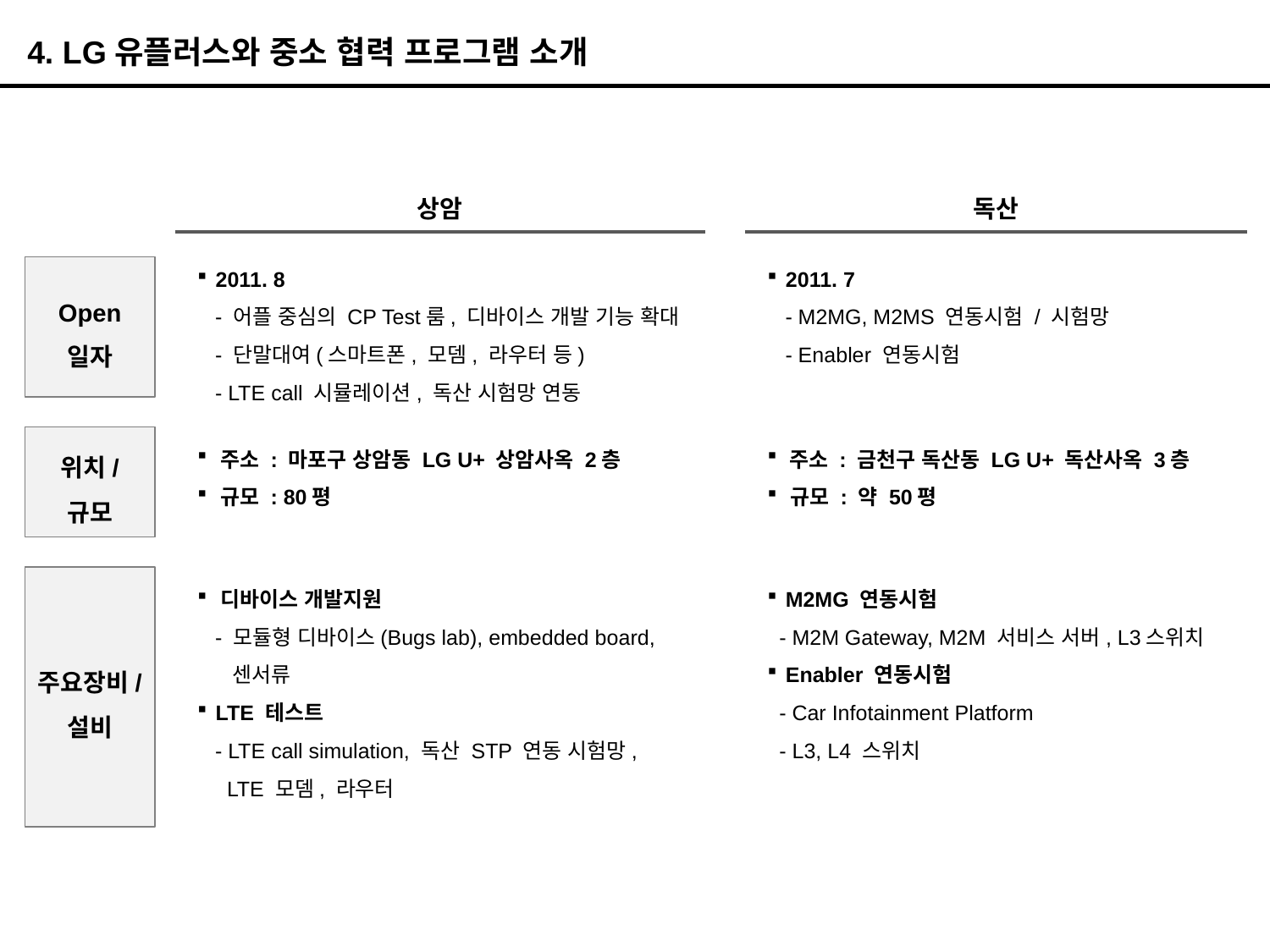

4. LG유플러스와 중소 협력 프로그램 소개
상암
독산
 2011. 8
   - 어플 중심의 CP Test룸, 디바이스 개발 기능 확대
   - 단말대여(스마트폰, 모뎀, 라우터 등)
   - LTE call 시뮬레이션, 독산 시험망 연동
 2011. 7
   - M2MG, M2MS 연동시험 / 시험망
   - Enabler 연동시험
Open
일자
위치/
규모
 주소 : 마포구 상암동 LG U+ 상암사옥 2층
 규모 : 80평
 주소 : 금천구 독산동 LG U+ 독산사옥 3층
 규모 : 약 50평
주요장비/
설비
 디바이스 개발지원
   - 모듈형 디바이스(Bugs lab), embedded board,
     센서류
 LTE 테스트
   - LTE call simulation, 독산 STP 연동 시험망,
     LTE 모뎀, 라우터
 M2MG 연동시험
  - M2M Gateway, M2M 서비스 서버, L3스위치
 Enabler 연동시험
  - Car Infotainment Platform
  - L3, L4 스위치